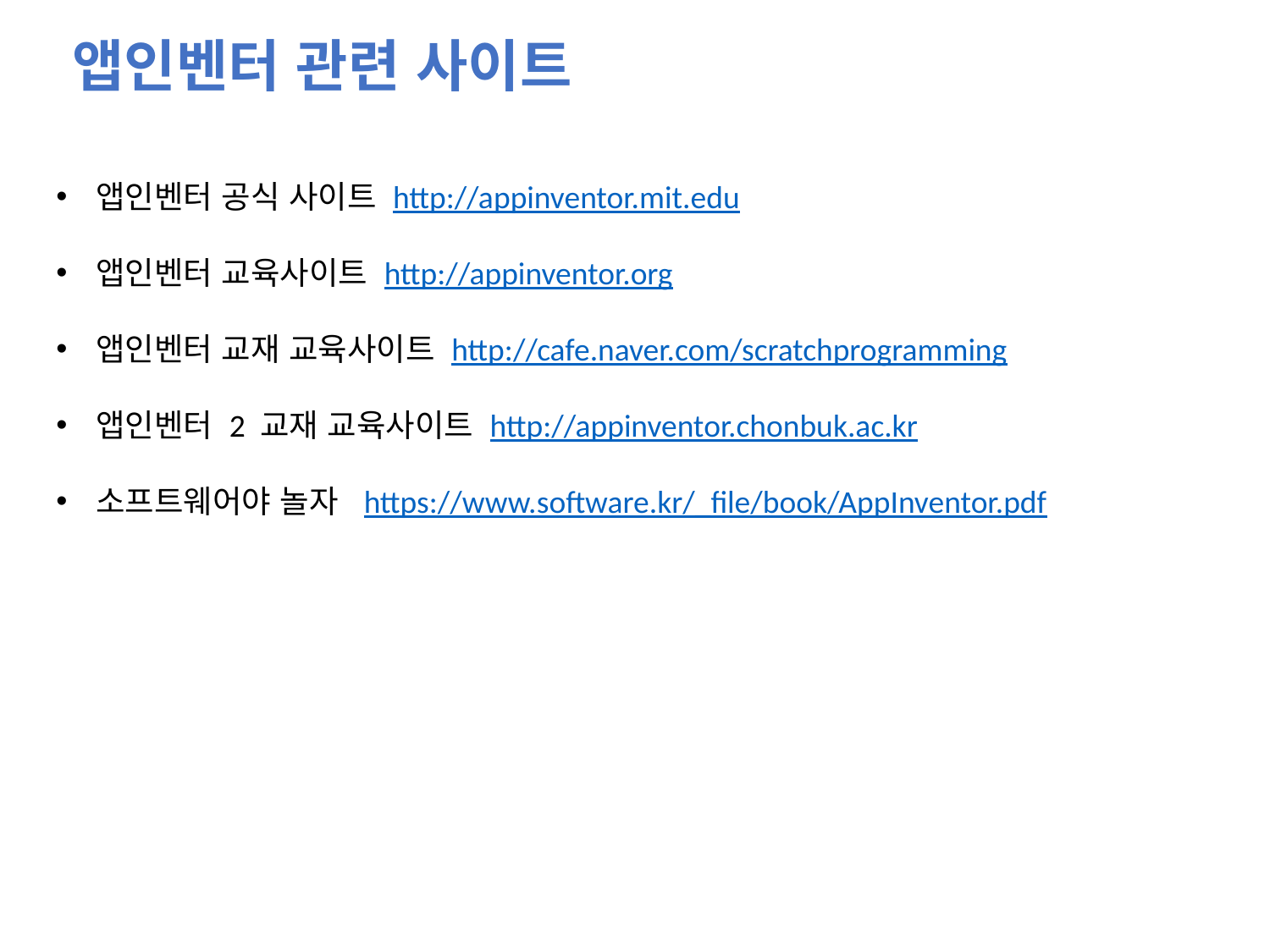

앱인벤터 관련 사이트
앱인벤터 공식 사이트 http://appinventor.mit.edu

앱인벤터 교육사이트 http://appinventor.org

앱인벤터 교재 교육사이트 http://cafe.naver.com/scratchprogramming

앱인벤터 2 교재 교육사이트 http://appinventor.chonbuk.ac.kr

소프트웨어야 놀자  https://www.software.kr/_file/book/AppInventor.pdf